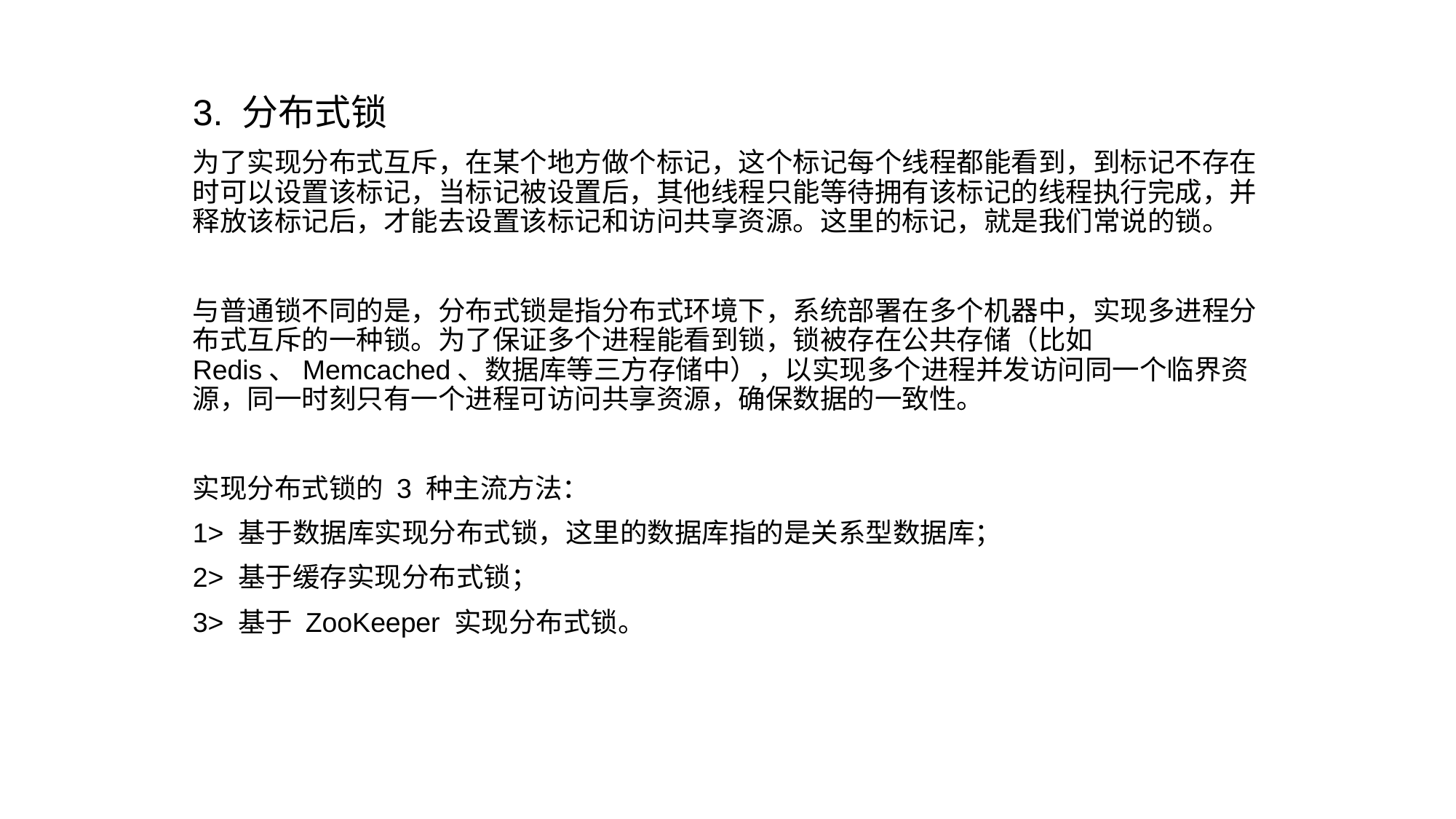

3. 分布式锁
为了实现分布式互斥，在某个地方做个标记，这个标记每个线程都能看到，到标记不存在时可以设置该标记，当标记被设置后，其他线程只能等待拥有该标记的线程执行完成，并释放该标记后，才能去设置该标记和访问共享资源。这里的标记，就是我们常说的锁。

与普通锁不同的是，分布式锁是指分布式环境下，系统部署在多个机器中，实现多进程分布式互斥的一种锁。为了保证多个进程能看到锁，锁被存在公共存储（比如 Redis、Memcached、数据库等三方存储中），以实现多个进程并发访问同一个临界资源，同一时刻只有一个进程可访问共享资源，确保数据的一致性。

实现分布式锁的 3 种主流方法：
1> 基于数据库实现分布式锁，这里的数据库指的是关系型数据库；
2> 基于缓存实现分布式锁；
3> 基于 ZooKeeper 实现分布式锁。